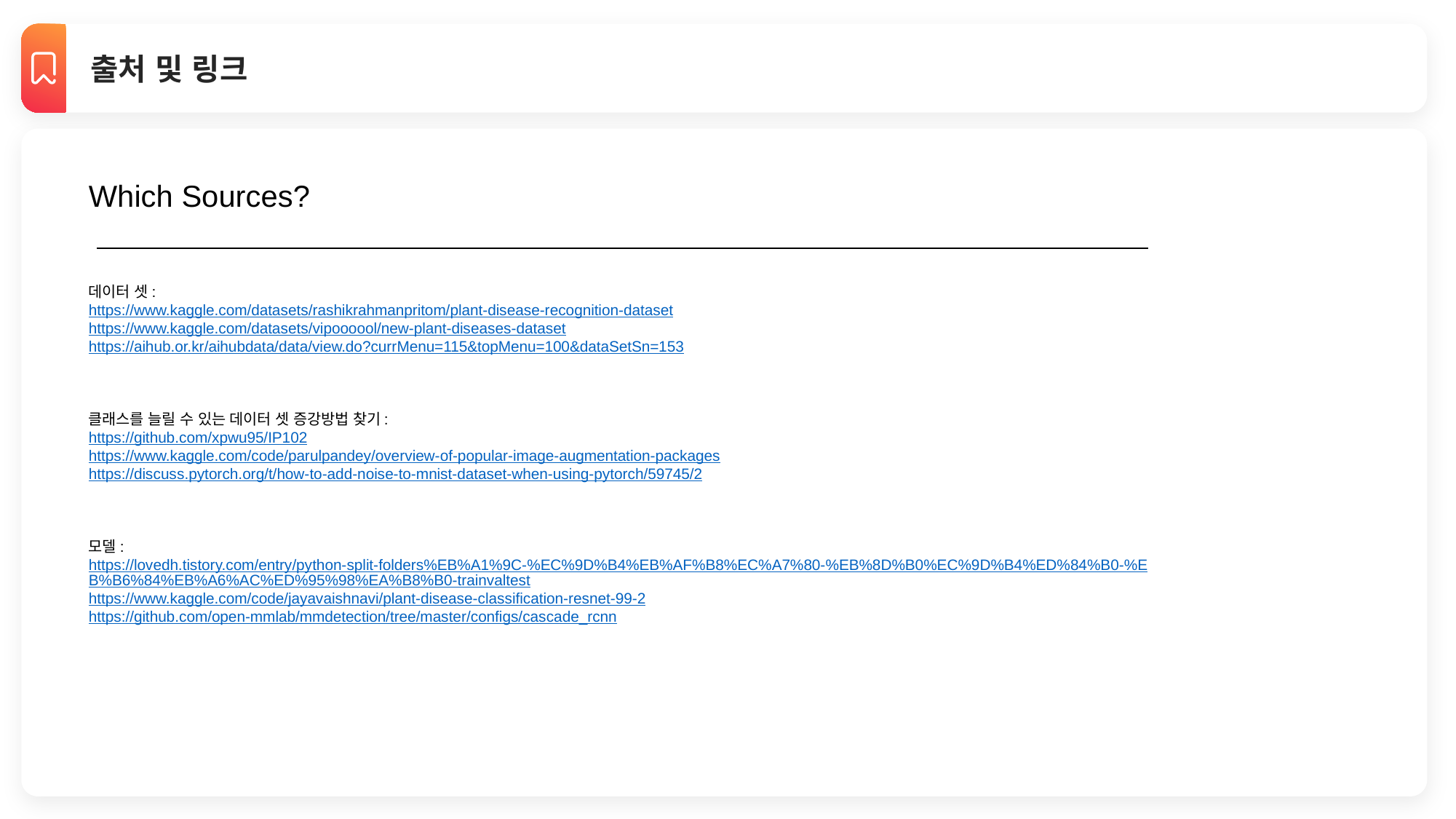

출처 및 링크

Which Sources?
데이터 셋:
https://www.kaggle.com/datasets/rashikrahmanpritom/plant-disease-recognition-dataset
https://www.kaggle.com/datasets/vipoooool/new-plant-diseases-dataset
https://aihub.or.kr/aihubdata/data/view.do?currMenu=115&topMenu=100&dataSetSn=153

클래스를 늘릴 수 있는 데이터 셋 증강방법 찾기:
https://github.com/xpwu95/IP102
https://www.kaggle.com/code/parulpandey/overview-of-popular-image-augmentation-packages
https://discuss.pytorch.org/t/how-to-add-noise-to-mnist-dataset-when-using-pytorch/59745/2

모델:
https://lovedh.tistory.com/entry/python-split-folders%EB%A1%9C-%EC%9D%B4%EB%AF%B8%EC%A7%80-%EB%8D%B0%EC%9D%B4%ED%84%B0-%EB%B6%84%EB%A6%AC%ED%95%98%EA%B8%B0-trainvaltest
https://www.kaggle.com/code/jayavaishnavi/plant-disease-classification-resnet-99-2
https://github.com/open-mmlab/mmdetection/tree/master/configs/cascade_rcnn